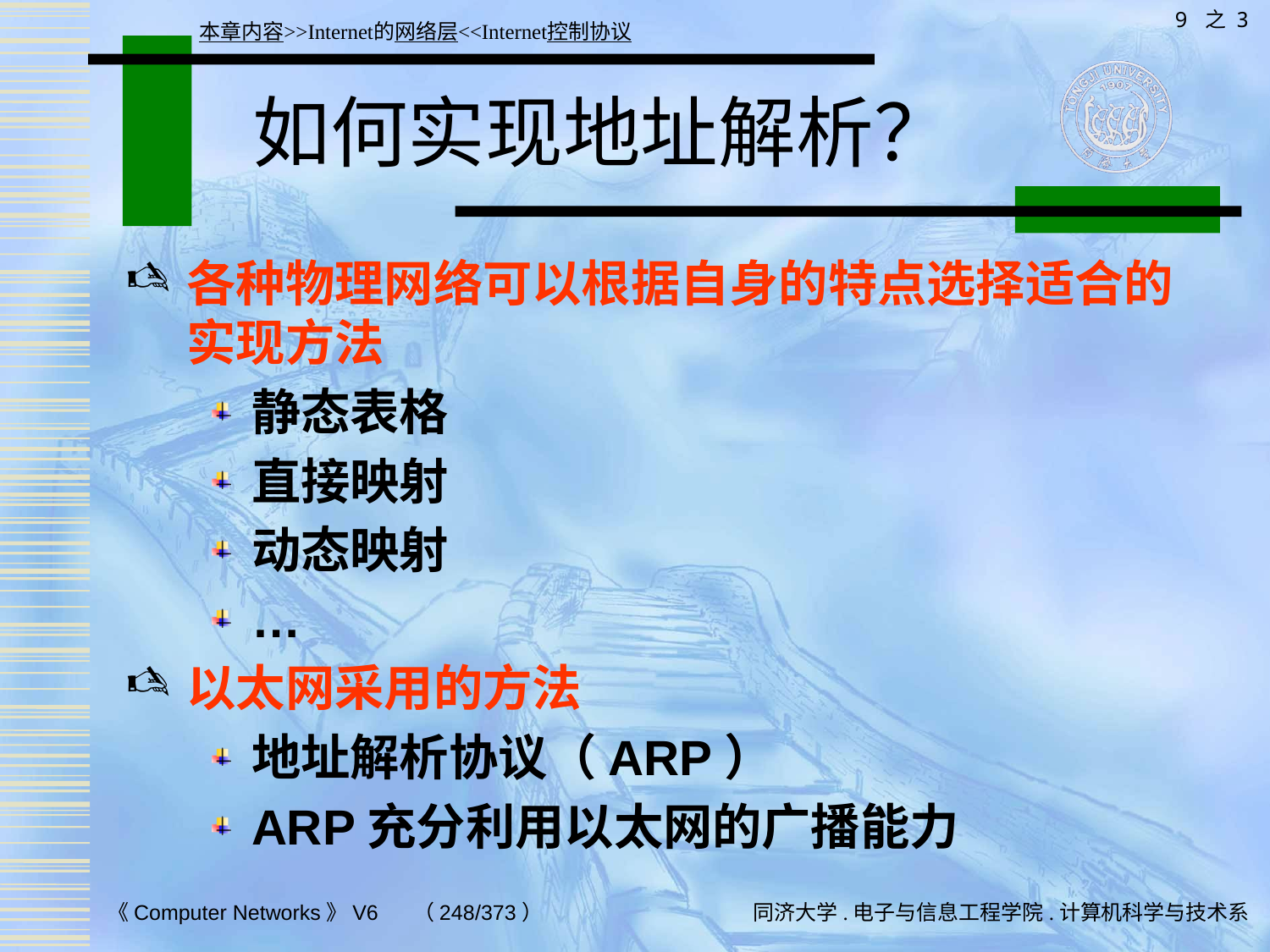

9 之 3
本章内容>>Internet的网络层<<Internet控制协议
# 如何实现地址解析？
各种物理网络可以根据自身的特点选择适合的实现方法
静态表格
直接映射
动态映射
…
以太网采用的方法
地址解析协议（ARP）
ARP充分利用以太网的广播能力